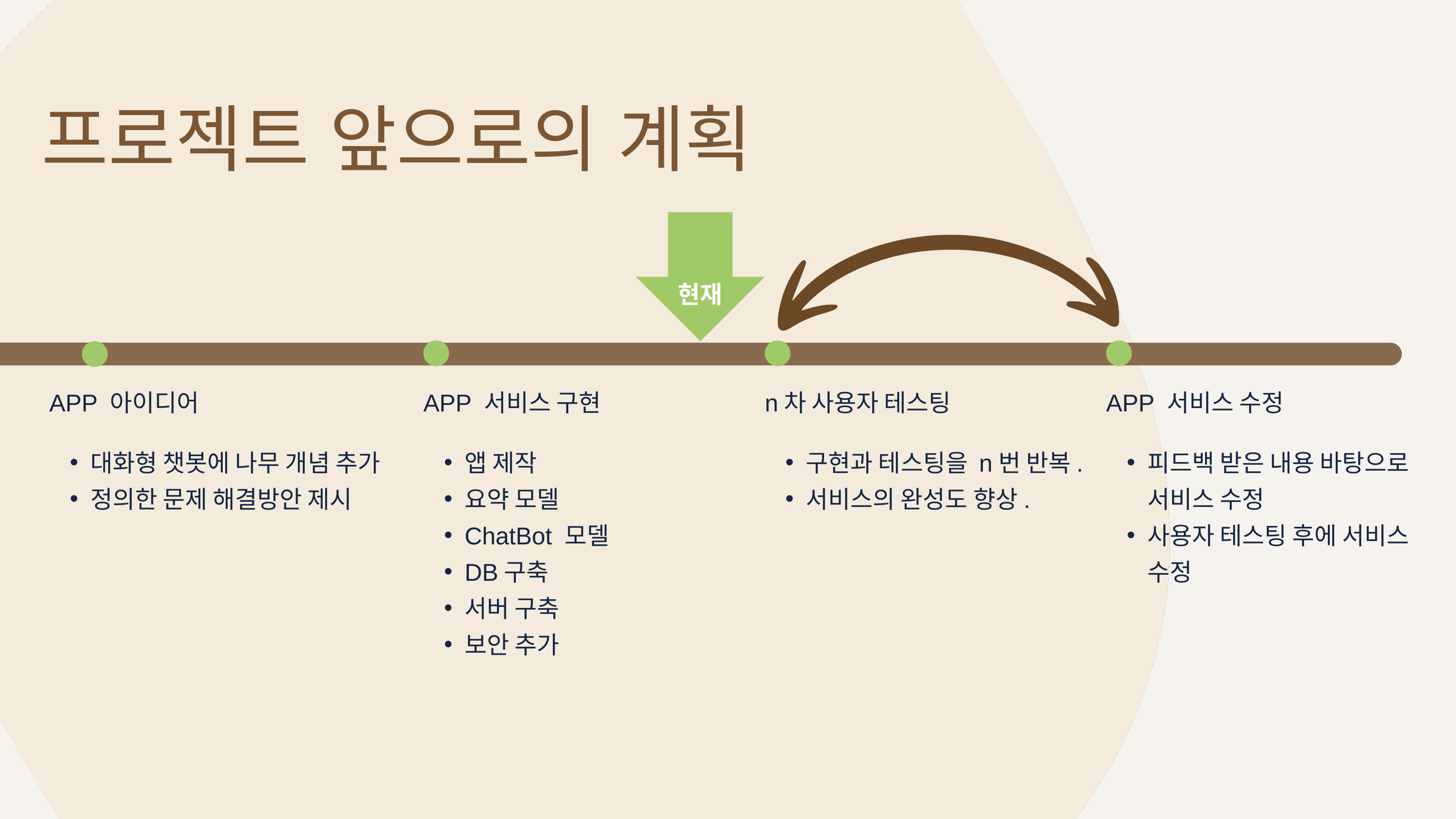

프로젝트 앞으로의 계획

현재

APP 아이디어
대화형 챗봇에 나무 개념 추가
정의한 문제 해결방안 제시
APP 서비스 구현
앱 제작
요약 모델
ChatBot 모델
DB구축
서버 구축
보안 추가
n차 사용자 테스팅
구현과 테스팅을 n번 반복.
서비스의 완성도 향상.
APP 서비스 수정
피드백 받은 내용 바탕으로 서비스 수정
사용자 테스팅 후에 서비스 수정